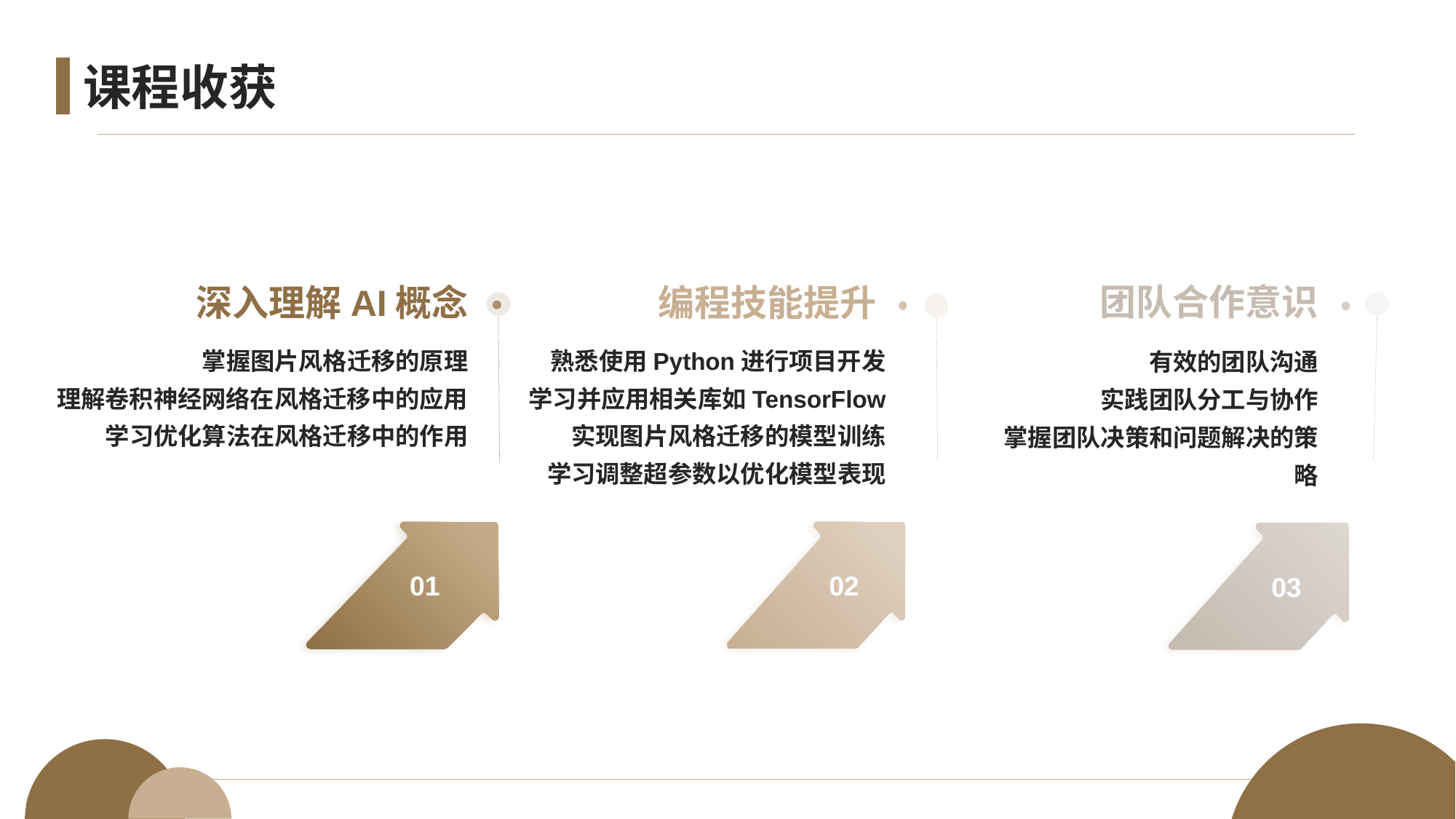

# 课程收获

团队合作意识

有效的团队沟通
实践团队分工与协作
掌握团队决策和问题解决的策略
03
深入理解AI概念

掌握图片风格迁移的原理
理解卷积神经网络在风格迁移中的应用
学习优化算法在风格迁移中的作用
01
编程技能提升

熟悉使用Python进行项目开发
学习并应用相关库如TensorFlow
实现图片风格迁移的模型训练
学习调整超参数以优化模型表现
02